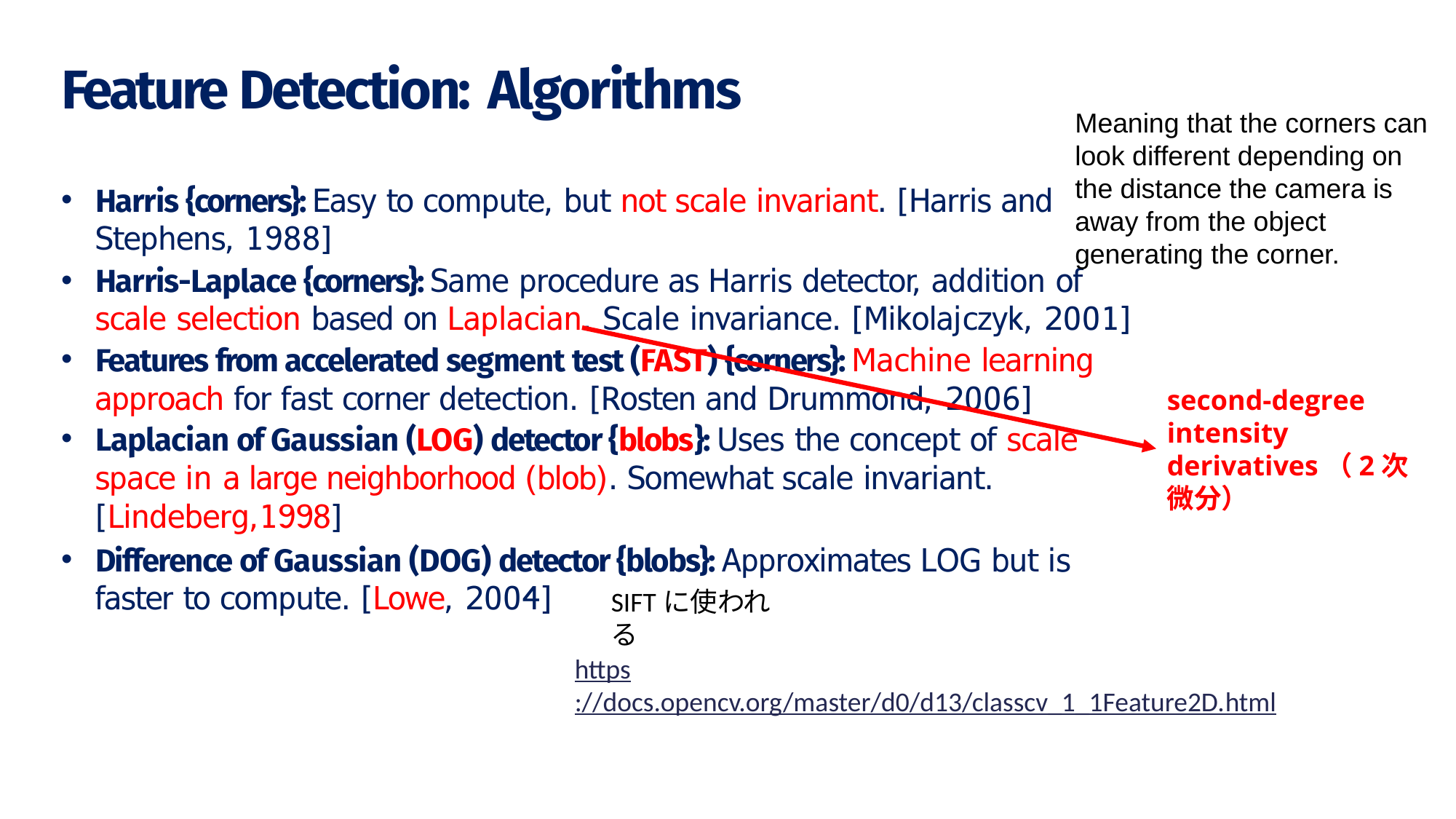

# Feature Detection: Algorithms
Meaning that the corners can look different depending on the distance the camera is away from the object generating the corner.
Harris {corners}: Easy to compute, but not scale invariant. [Harris and  Stephens, 1988]
Harris-Laplace {corners}: Same procedure as Harris detector, addition of  scale selection based on Laplacian. Scale invariance. [Mikolajczyk, 2001]
Features from accelerated segment test (FAST) {corners}: Machine learning  approach for fast corner detection. [Rosten and Drummond, 2006]
Laplacian of Gaussian (LOG) detector {blobs}: Uses the concept of scale  space in a large neighborhood (blob). Somewhat scale invariant.  [Lindeberg,1998]
Difference of Gaussian (DOG) detector {blobs}: Approximates LOG but is  faster to compute. [Lowe, 2004]
second-degree intensity derivatives（2次微分）
SIFTに使われる
https://docs.opencv.org/master/d0/d13/classcv_1_1Feature2D.html